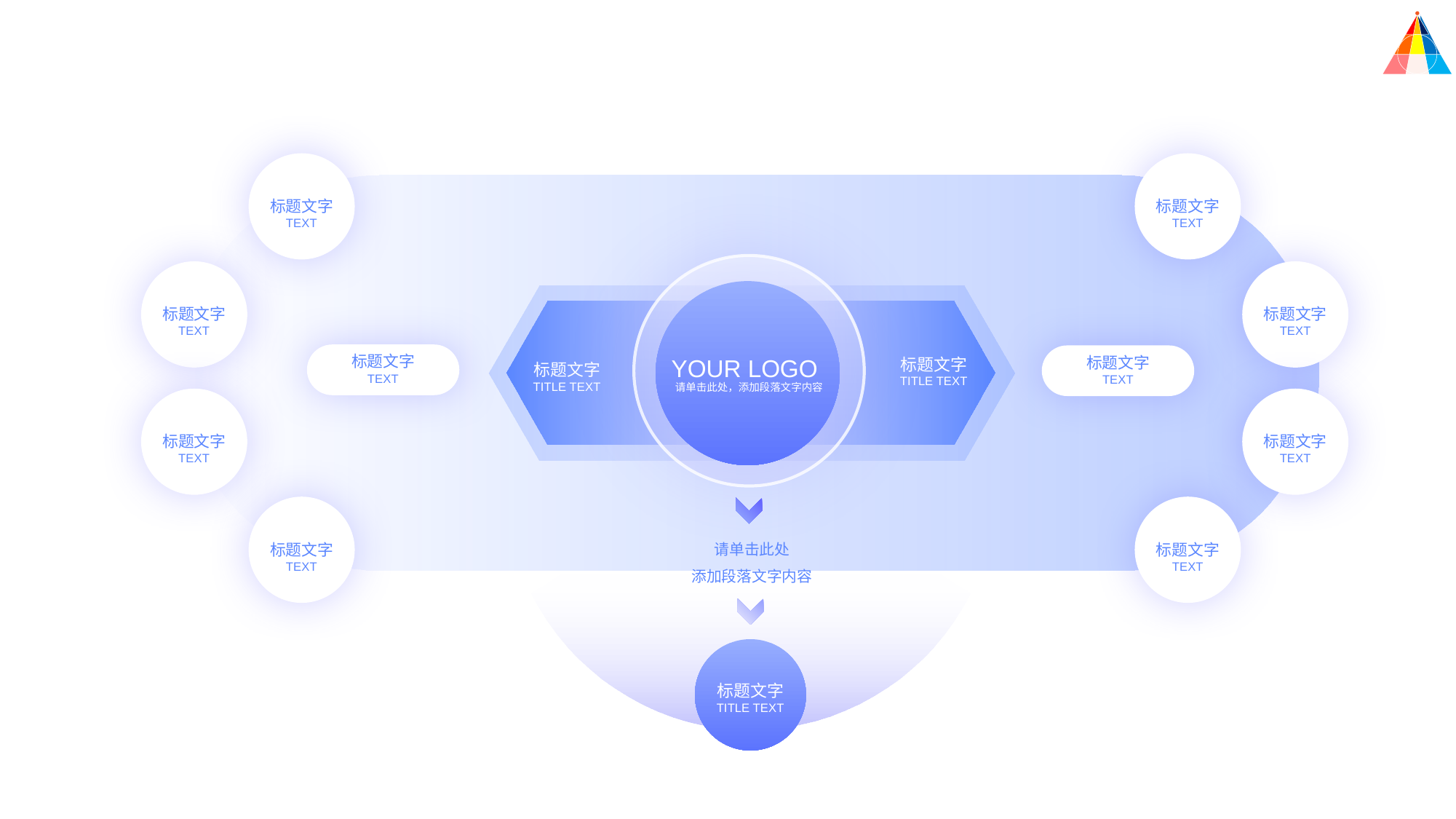

标题文字
TEXT

标题文字
TEXT

标题文字
TEXT

标题文字
TEXT

标题文字
TEXT

标题文字
TEXT

标题文字
TEXT

YOUR LOGO
请单击此处，添加段落文字内容

标题文字
TEXT
标题文字
TEXT
标题文字
标题文字
TITLE TEXT
TITLE TEXT

标题文字
TEXT

请单击此处
添加段落文字内容

标题文字
TITLE TEXT